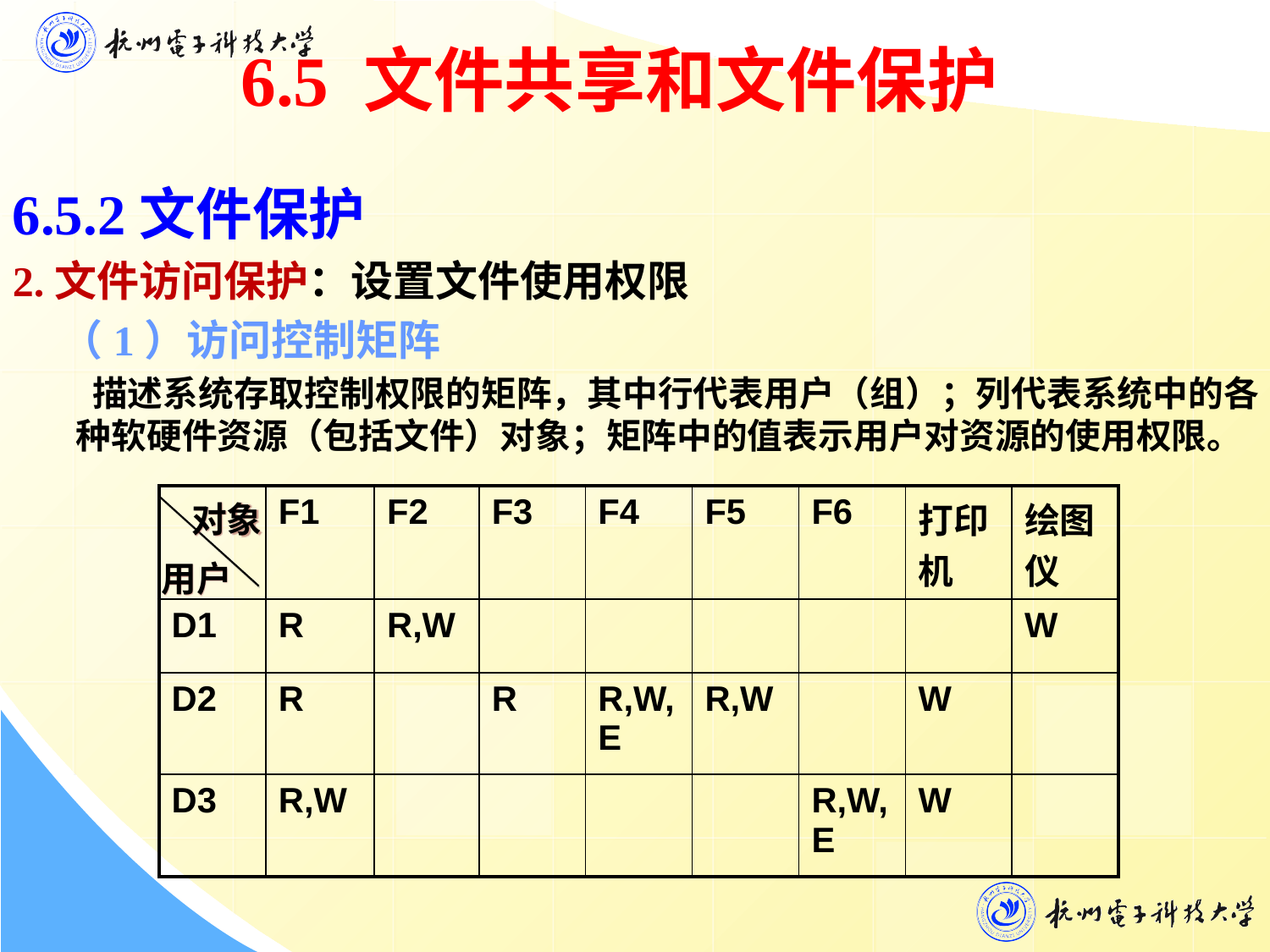

6.5 文件共享和文件保护
6.5.2文件保护
2.文件访问保护：设置文件使用权限
    （1）访问控制矩阵
 描述系统存取控制权限的矩阵，其中行代表用户（组）；列代表系统中的各种软硬件资源（包括文件）对象；矩阵中的值表示用户对资源的使用权限。

|  | F1 | F2 | F3 | F4 | F5 | F6 | 打印机 | 绘图仪 |
| --- | --- | --- | --- | --- | --- | --- | --- | --- |
| D1 | R | R,W |  |  |  |  |  | W |
| D2 | R |  | R | R,W,E | R,W |  | W |  |
| D3 | R,W |  |  |  |  | R,W,E | W |  |
对象

用户